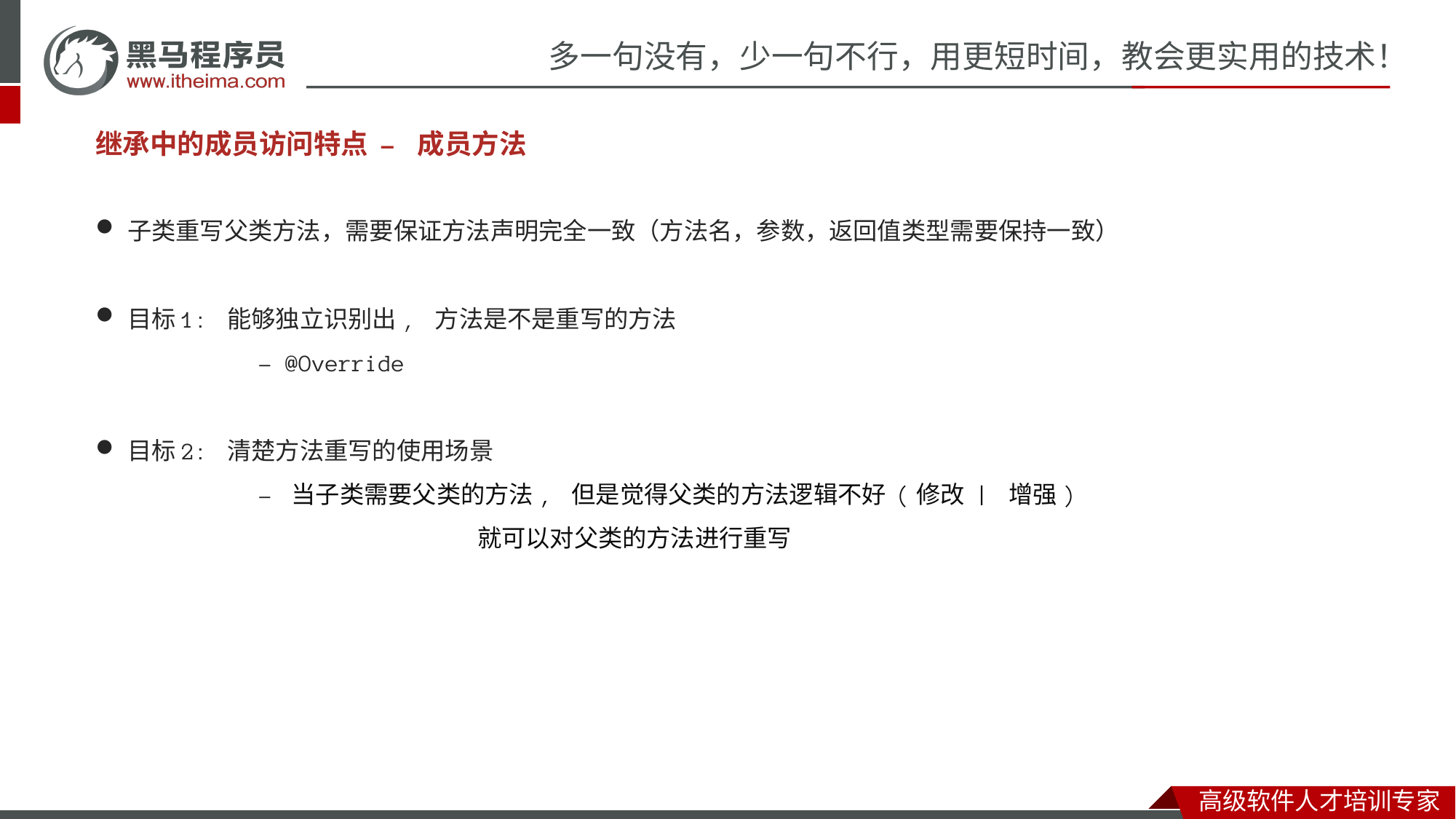

继承中的成员访问特点 - 成员方法
子类重写父类方法，需要保证方法声明完全一致（方法名，参数，返回值类型需要保持一致）
目标1: 能够独立识别出, 方法是不是重写的方法
- @Override
目标2: 清楚方法重写的使用场景
- 当子类需要父类的方法, 但是觉得父类的方法逻辑不好 (修改 | 增强)
		就可以对父类的方法进行重写